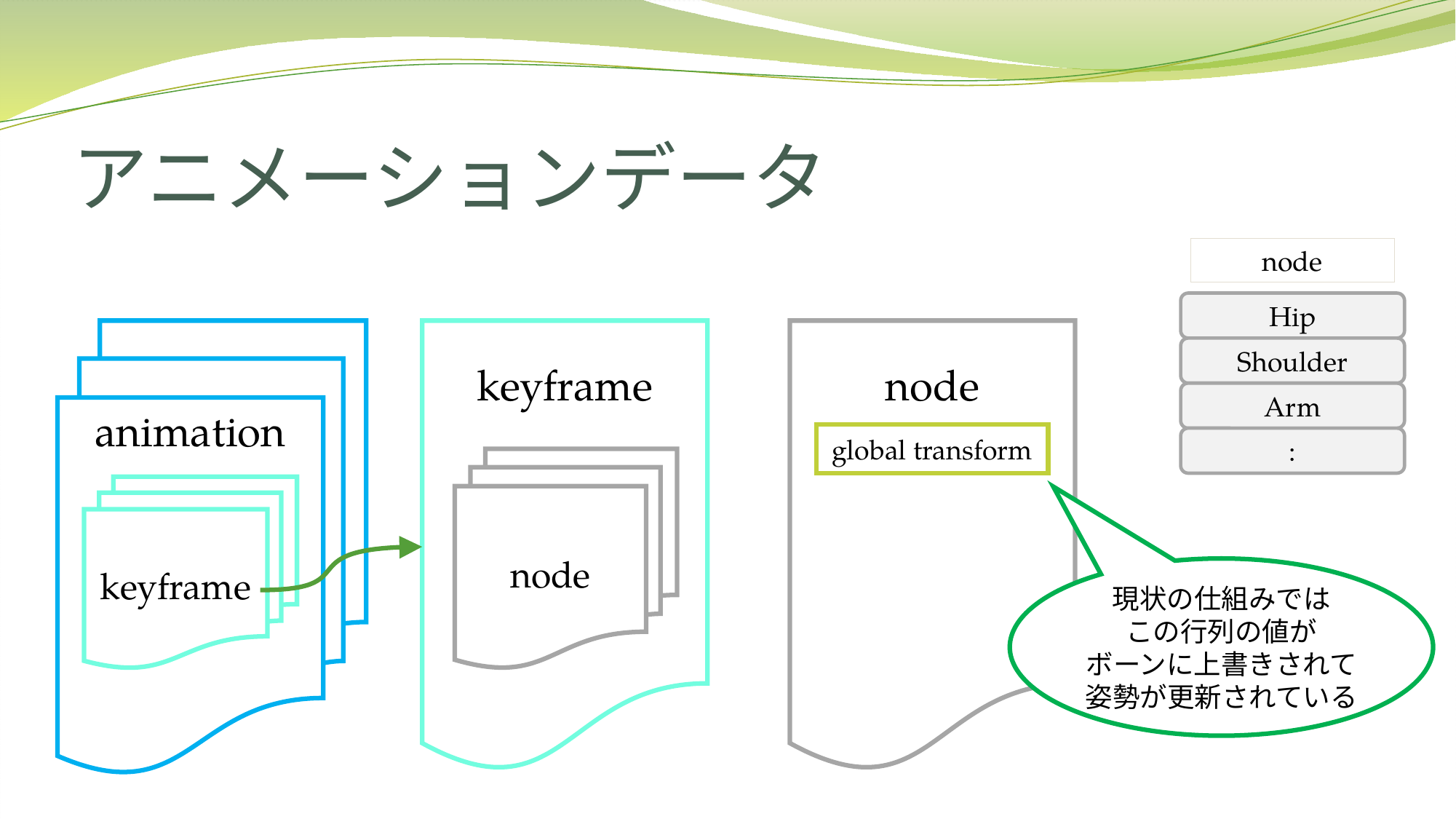

# アニメーションデータ
node
Hip
animation

keyframe

node

Shoulder
Arm
global transform
:
node
keyframe
現状の仕組みでは
この行列の値が
ボーンに上書きされて
姿勢が更新されている